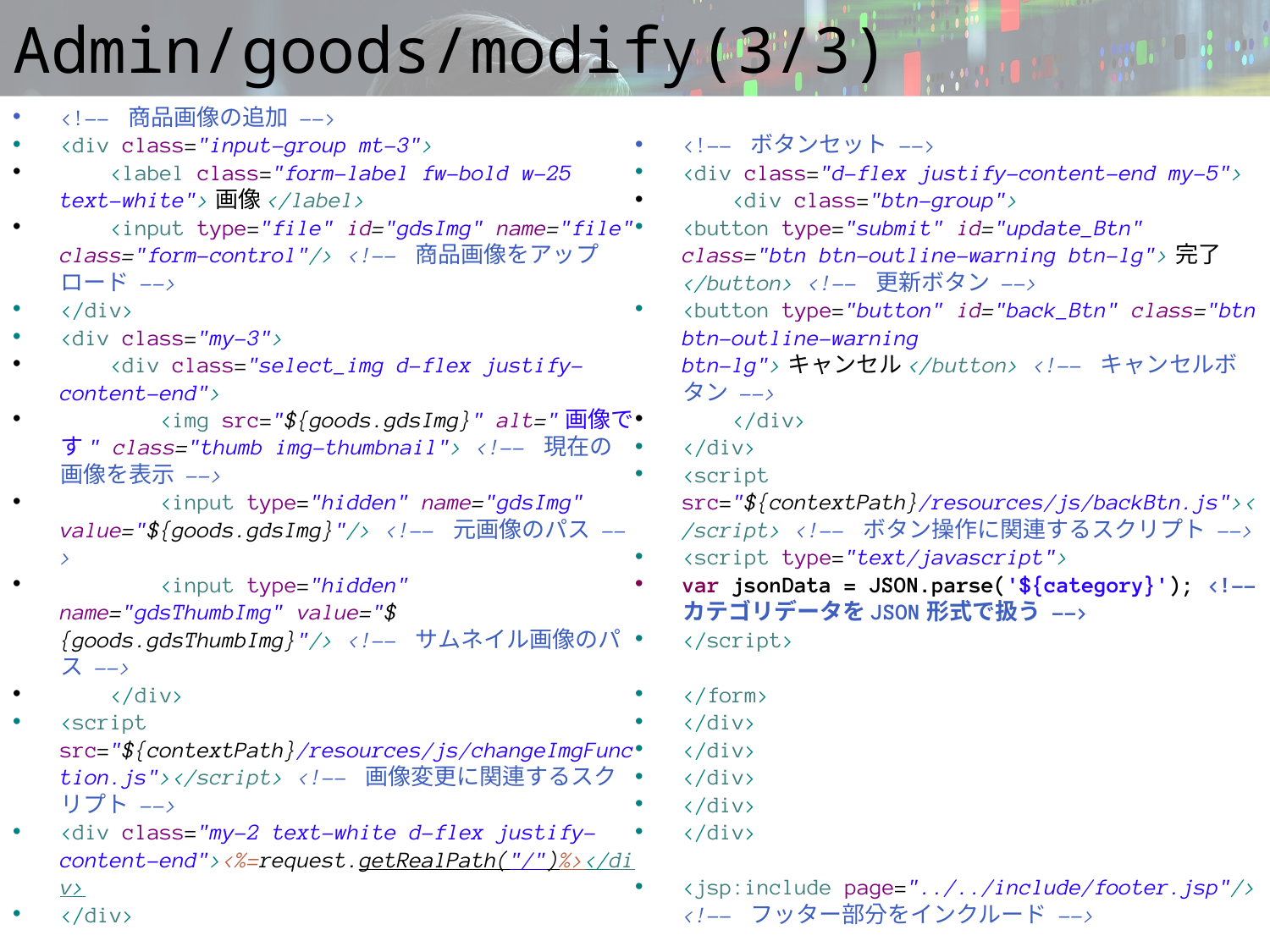

# Admin/goods/modify(3/3)
<!-- 商品画像の追加 -->
<div class="input-group mt-3">
    <label class="form-label fw-bold w-25 text-white">画像</label>
    <input type="file" id="gdsImg" name="file" class="form-control"/> <!-- 商品画像をアップロード -->
</div>
<div class="my-3">
    <div class="select_img d-flex justify-content-end">
        <img src="${goods.gdsImg}" alt="画像です" class="thumb img-thumbnail"> <!-- 現在の画像を表示 -->
        <input type="hidden" name="gdsImg" value="${goods.gdsImg}"/> <!-- 元画像のパス -->
        <input type="hidden" name="gdsThumbImg" value="${goods.gdsThumbImg}"/> <!-- サムネイル画像のパス -->
    </div>
<script src="${contextPath}/resources/js/changeImgFunction.js"></script> <!-- 画像変更に関連するスクリプト -->
<div class="my-2 text-white d-flex justify-content-end"><%=request.getRealPath("/")%></div>
</div>

<!-- ボタンセット -->
<div class="d-flex justify-content-end my-5">
    <div class="btn-group">
<button type="submit" id="update_Btn" class="btn btn-outline-warning btn-lg">完了</button> <!-- 更新ボタン -->
<button type="button" id="back_Btn" class="btn btn-outline-warning btn-lg">キャンセル</button> <!-- キャンセルボタン -->
    </div>
</div>
<script src="${contextPath}/resources/js/backBtn.js"></script> <!-- ボタン操作に関連するスクリプト -->
<script type="text/javascript">
var jsonData = JSON.parse('${category}'); <!-- カテゴリデータをJSON形式で扱う -->
</script>

</form>
</div>
</div>
</div>
</div>
</div>

<jsp:include page="../../include/footer.jsp"/> <!-- フッター部分をインクルード -->